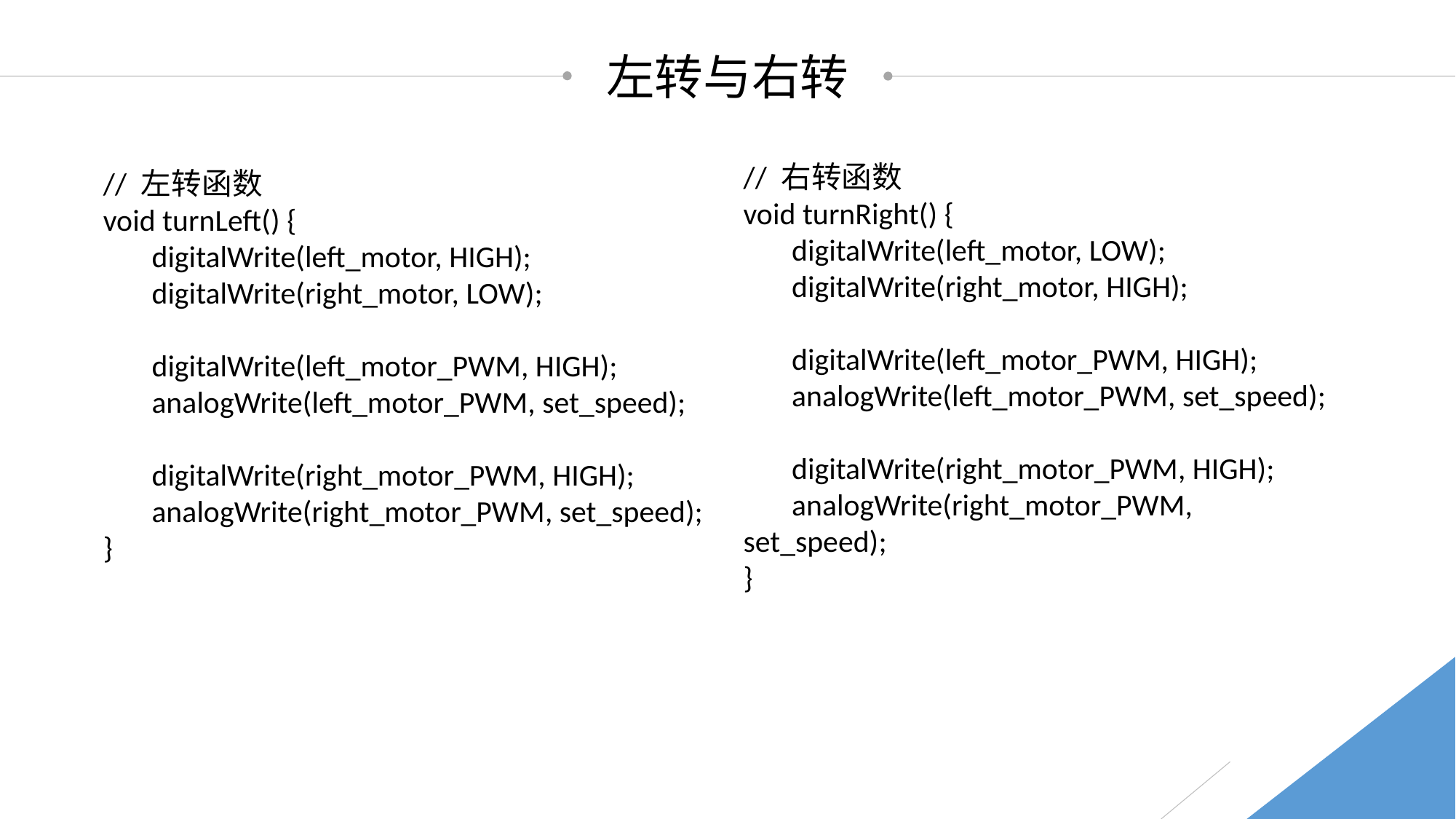

左转与右转
// 右转函数
void turnRight() {
       digitalWrite(left_motor, LOW);
       digitalWrite(right_motor, HIGH);

       digitalWrite(left_motor_PWM, HIGH);
       analogWrite(left_motor_PWM, set_speed);

       digitalWrite(right_motor_PWM, HIGH);
       analogWrite(right_motor_PWM, set_speed);
}
// 左转函数
void turnLeft() {
       digitalWrite(left_motor, HIGH);
       digitalWrite(right_motor, LOW);

       digitalWrite(left_motor_PWM, HIGH);
       analogWrite(left_motor_PWM, set_speed);

       digitalWrite(right_motor_PWM, HIGH);
       analogWrite(right_motor_PWM, set_speed);
}